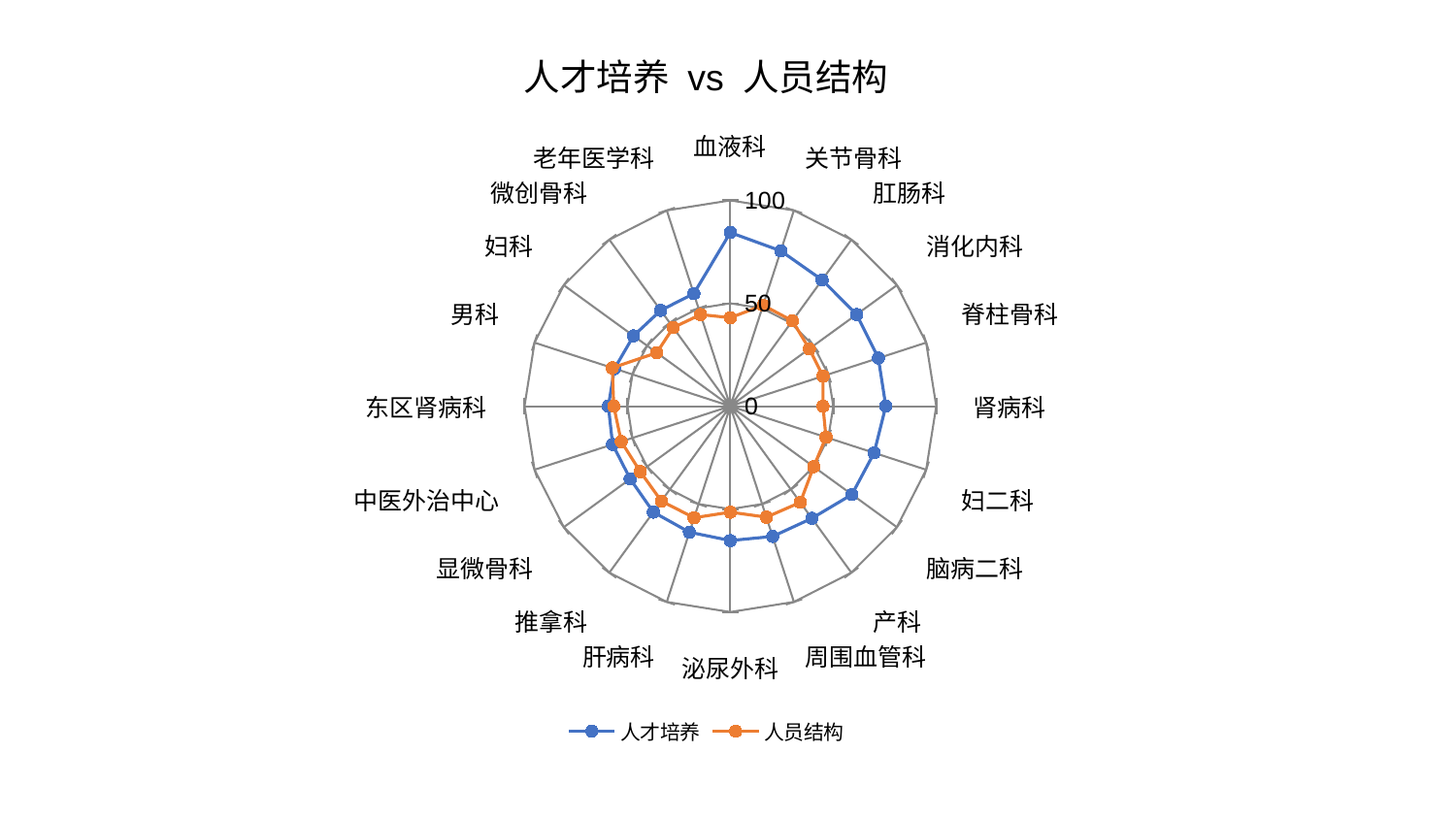

### Chart: 人才培养 vs 人员结构

| Category | 人才培养 | 人员结构 |
|---|---|---|
| 血液科 | 84.37218218112245 | 42.98673531770843 |
| 关节骨科 | 79.34434141451804 | 51.548774637261694 |
| 肛肠科 | 75.83685414687592 | 51.274660543102684 |
| 消化内科 | 75.8283273258149 | 47.405713677506014 |
| 脊柱骨科 | 75.6007883653566 | 47.356579087239076 |
| 肾病科 | 75.50771437373781 | 45.01562308065663 |
| 妇二科 | 73.432106539045 | 48.85499779036901 |
| 脑病二科 | 73.00667005358784 | 50.04740873064177 |
| 产科 | 67.36976872866934 | 57.80770646597618 |
| 周围血管科 | 66.54192121287763 | 56.70203088882758 |
| 泌尿外科 | 65.29946907657724 | 51.489281861305436 |
| 肝病科 | 64.37488780134093 | 57.014780504752835 |
| 推拿科 | 63.654285720355354 | 57.01522959423049 |
| 显微骨科 | 60.146203379238976 | 54.1013829248045 |
| 中医外治中心 | 60.137255062551105 | 55.71561314420455 |
| 东区肾病科 | 59.26843856128114 | 56.639682694036274 |
| 男科 | 59.169167624336474 | 60.31672844185194 |
| 妇科 | 58.13871275783331 | 44.18728977922943 |
| 微创骨科 | 57.55171141744241 | 47.21520574293188 |
| 老年医学科 | 57.48499673050418 | 46.80713620309168 |
87